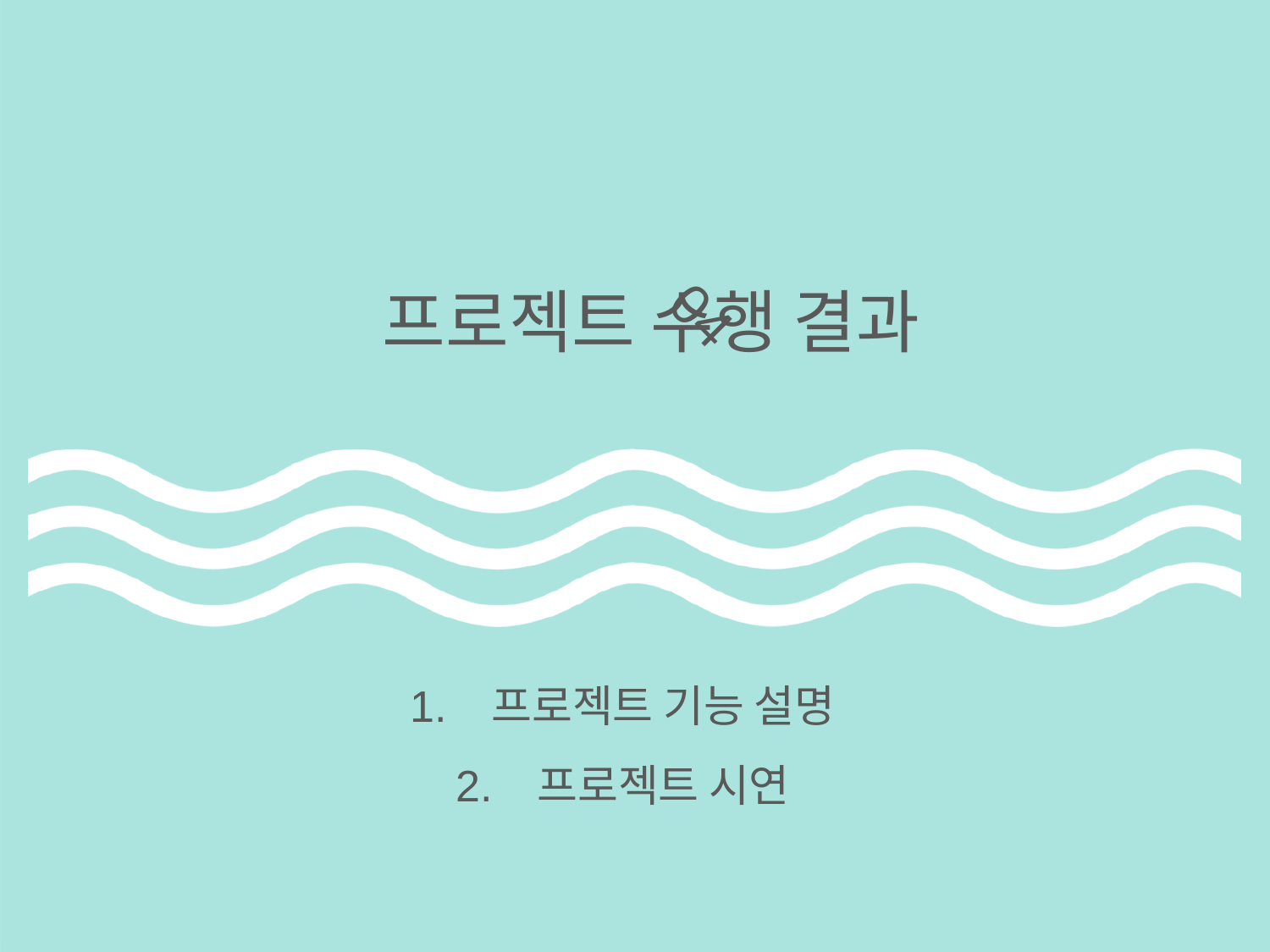

04
 프로젝트 수행 결과
 프로젝트 기능 설명
 프로젝트 시연